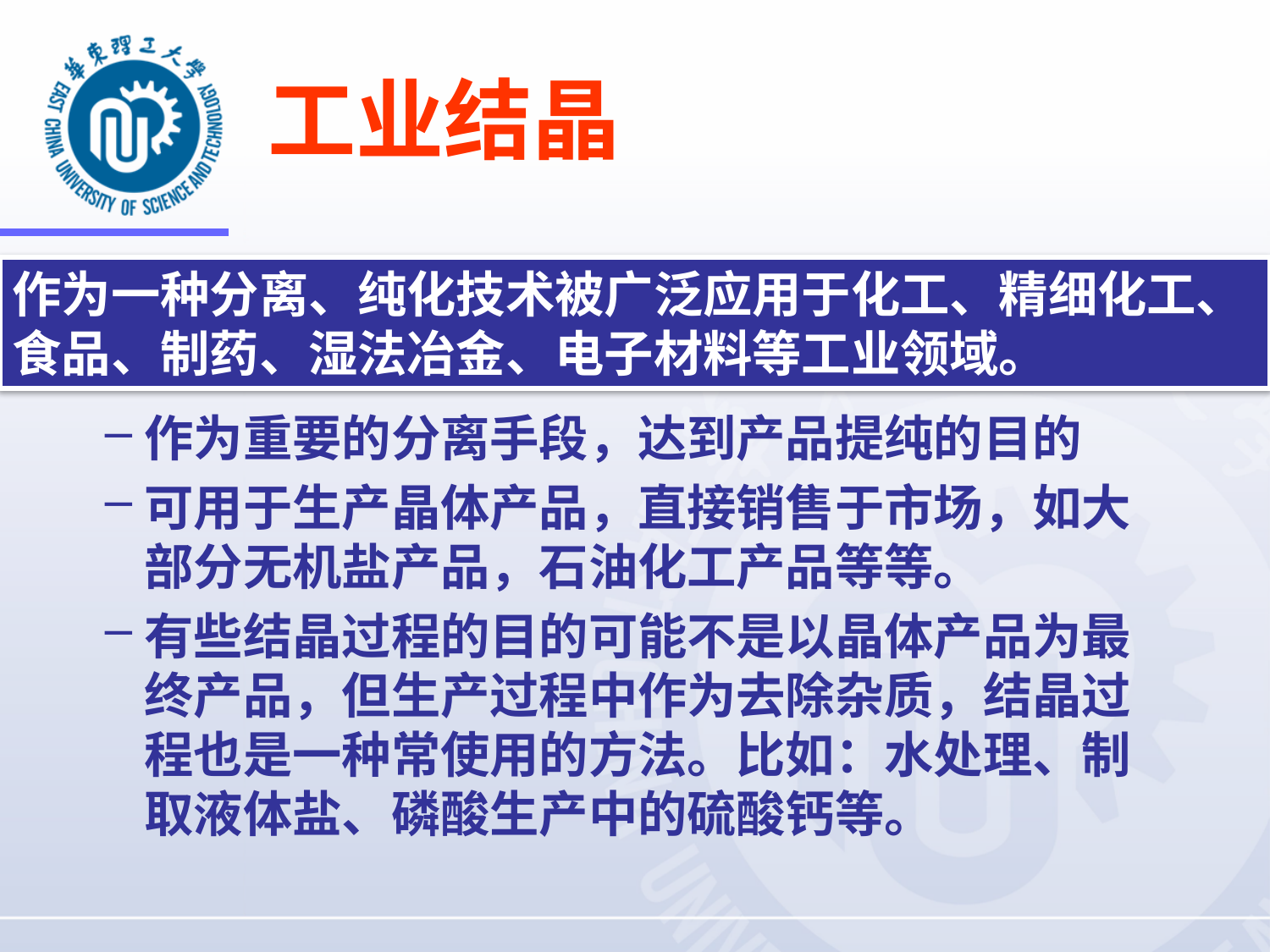

# 工业结晶
作为一种分离、纯化技术被广泛应用于化工、精细化工、食品、制药、湿法冶金、电子材料等工业领域。
作为重要的分离手段，达到产品提纯的目的
可用于生产晶体产品，直接销售于市场，如大部分无机盐产品，石油化工产品等等。
有些结晶过程的目的可能不是以晶体产品为最终产品，但生产过程中作为去除杂质，结晶过程也是一种常使用的方法。比如：水处理、制取液体盐、磷酸生产中的硫酸钙等。